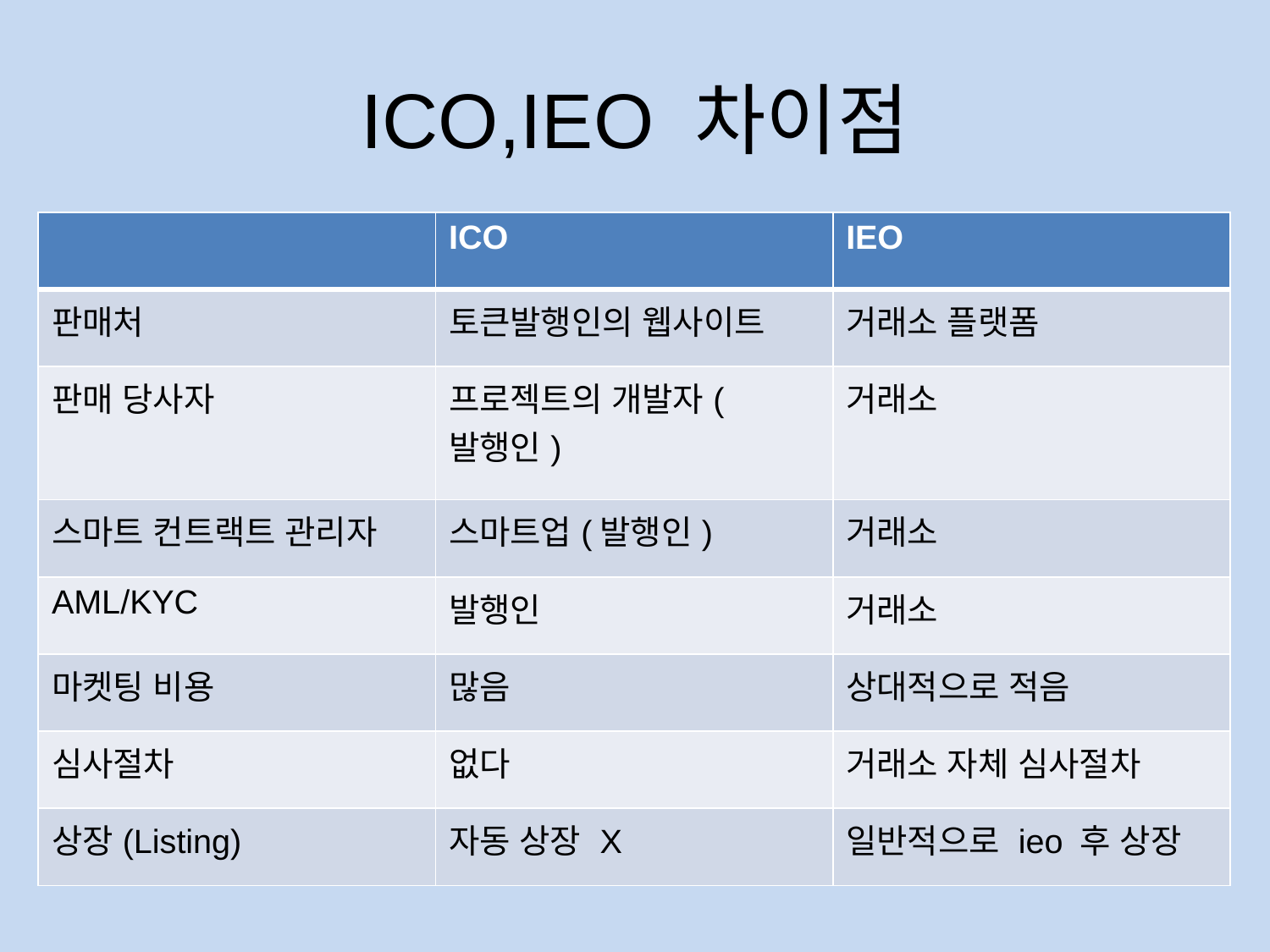

# ICO,IEO 차이점
|  | ICO | IEO |
| --- | --- | --- |
| 판매처 | 토큰발행인의 웹사이트 | 거래소 플랫폼 |
| 판매 당사자 | 프로젝트의 개발자(발행인) | 거래소 |
| 스마트 컨트랙트 관리자 | 스마트업(발행인) | 거래소 |
| AML/KYC | 발행인 | 거래소 |
| 마켓팅 비용 | 많음 | 상대적으로 적음 |
| 심사절차 | 없다 | 거래소 자체 심사절차 |
| 상장(Listing) | 자동 상장 X | 일반적으로 ieo 후 상장 |